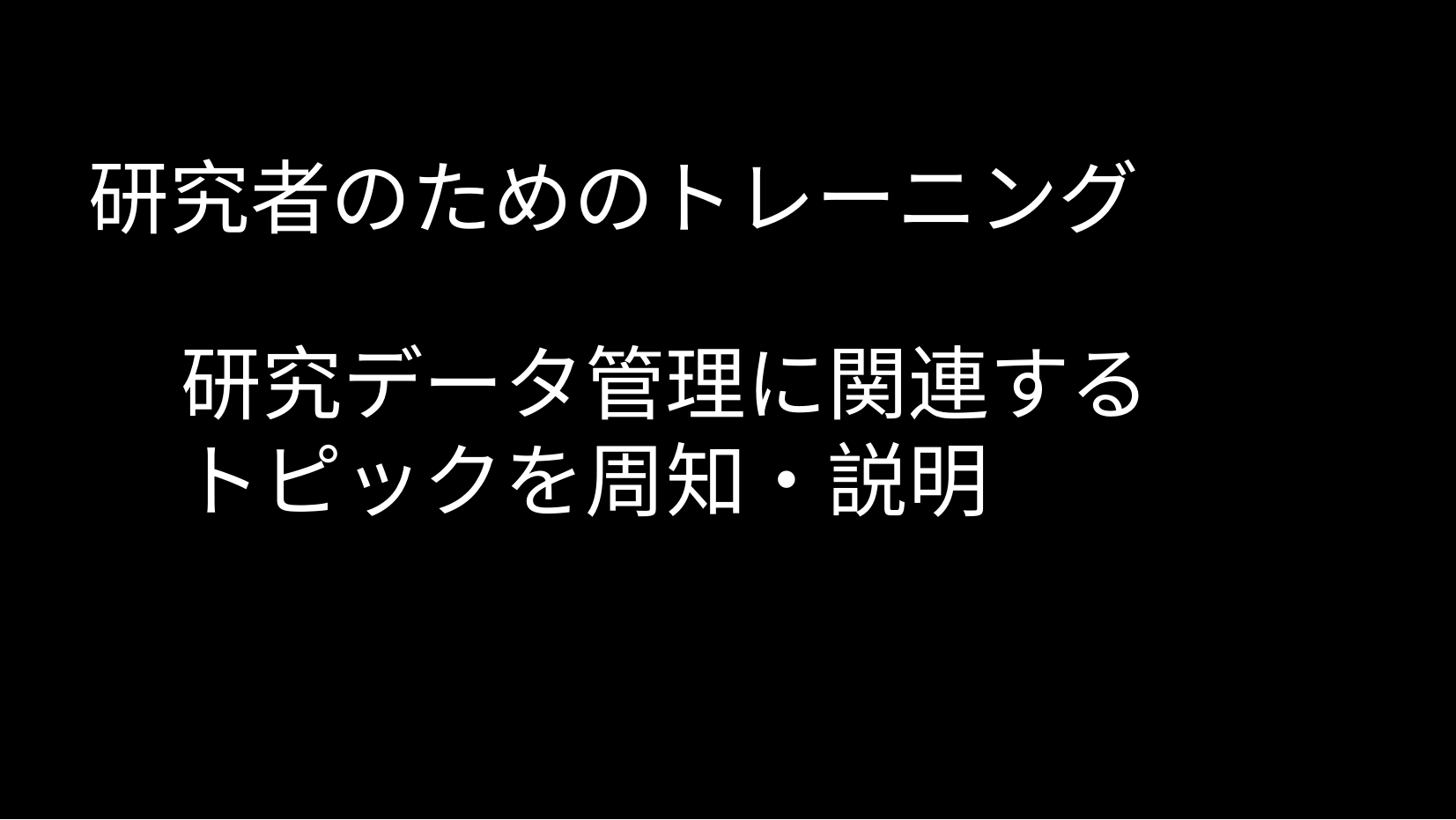

研究者のためのトレーニング
研究データ管理に関連する
トピックを周知・説明